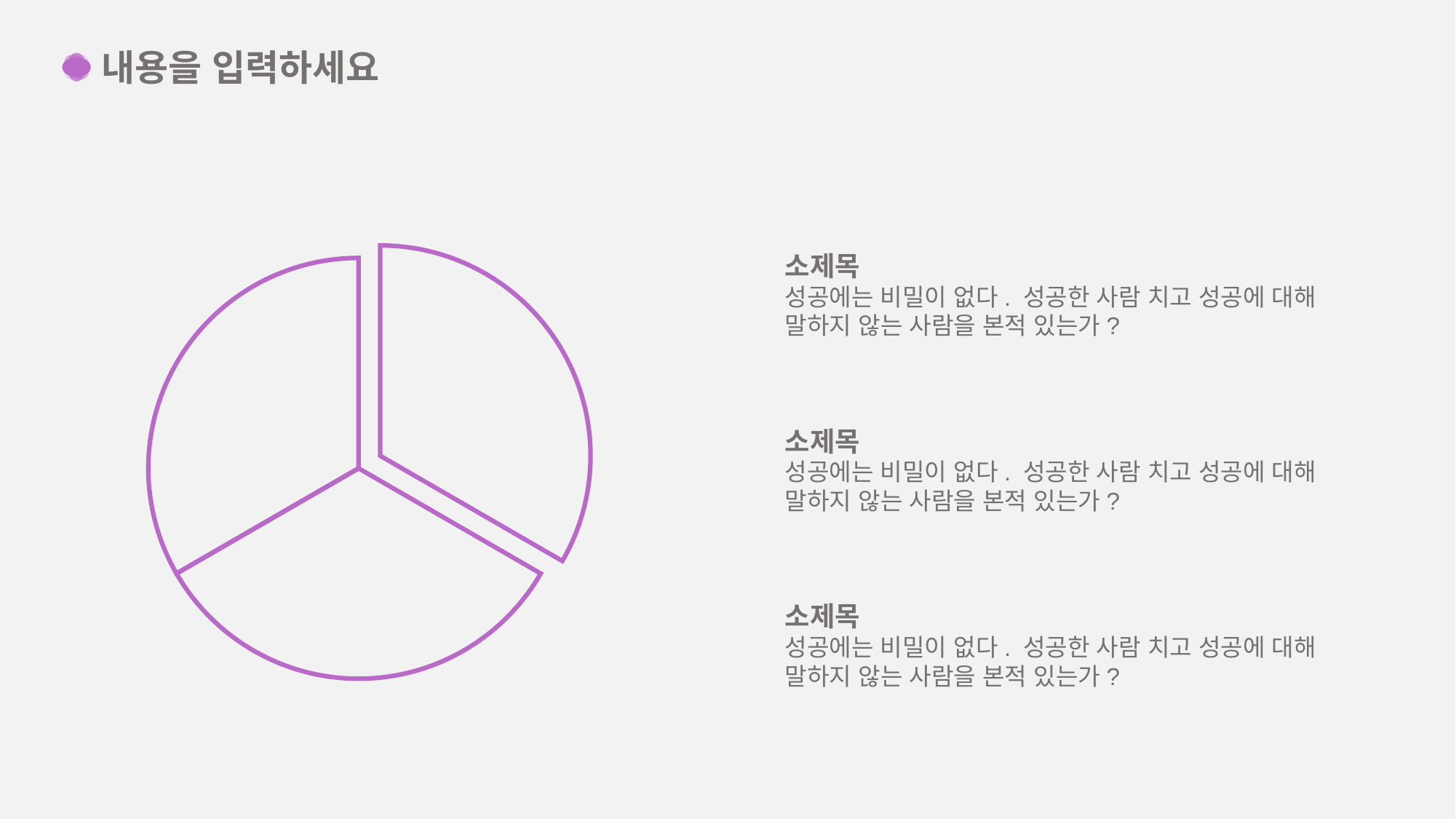

내용을 입력하세요

소제목
성공에는 비밀이 없다. 성공한 사람 치고 성공에 대해 말하지 않는 사람을 본적 있는가?
소제목
성공에는 비밀이 없다. 성공한 사람 치고 성공에 대해 말하지 않는 사람을 본적 있는가?
소제목
성공에는 비밀이 없다. 성공한 사람 치고 성공에 대해 말하지 않는 사람을 본적 있는가?